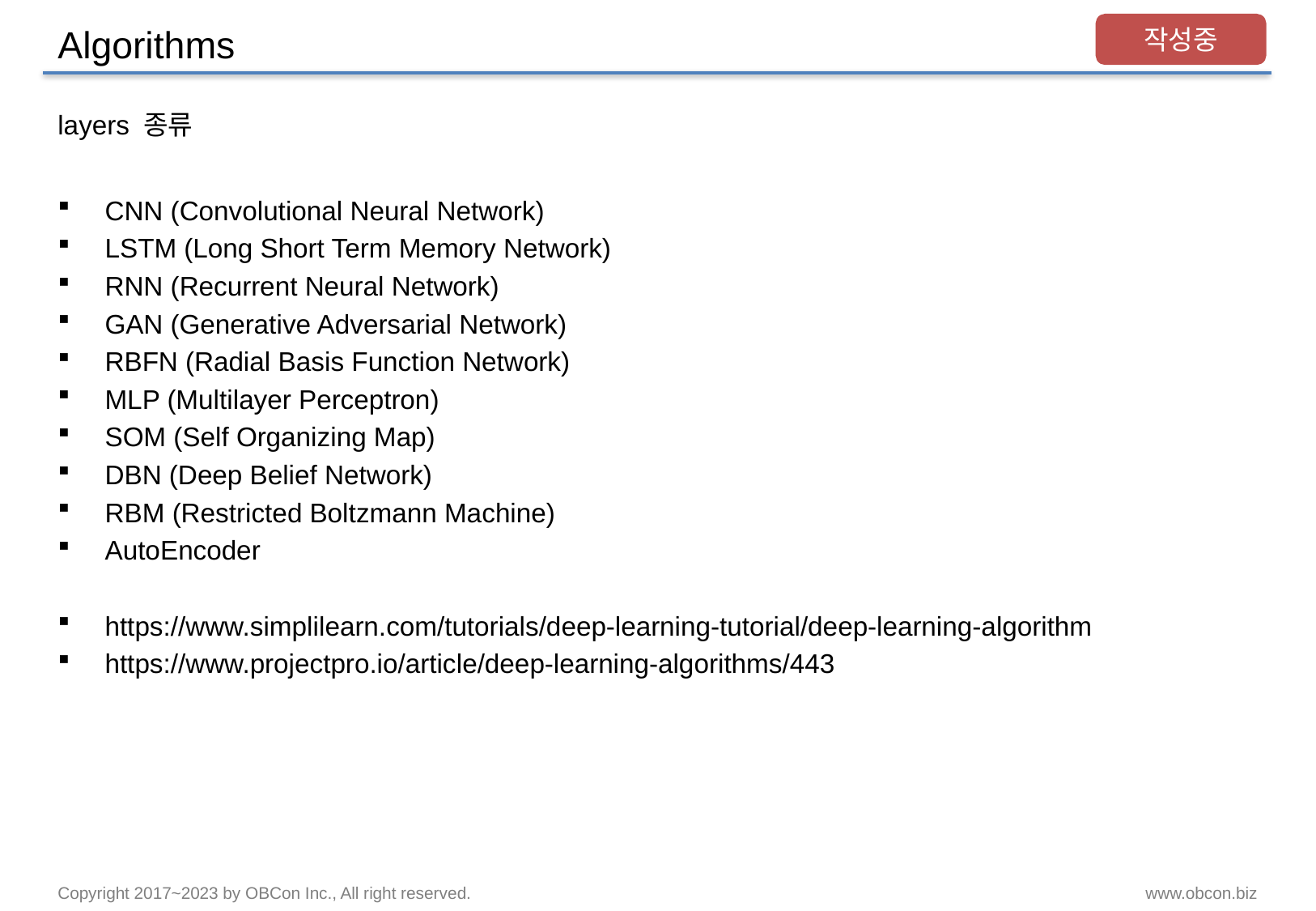

# Algorithms
작성중
layers 종류
CNN (Convolutional Neural Network)
LSTM (Long Short Term Memory Network)
RNN (Recurrent Neural Network)
GAN (Generative Adversarial Network)
RBFN (Radial Basis Function Network)
MLP (Multilayer Perceptron)
SOM (Self Organizing Map)
DBN (Deep Belief Network)
RBM (Restricted Boltzmann Machine)
AutoEncoder

https://www.simplilearn.com/tutorials/deep-learning-tutorial/deep-learning-algorithm
https://www.projectpro.io/article/deep-learning-algorithms/443